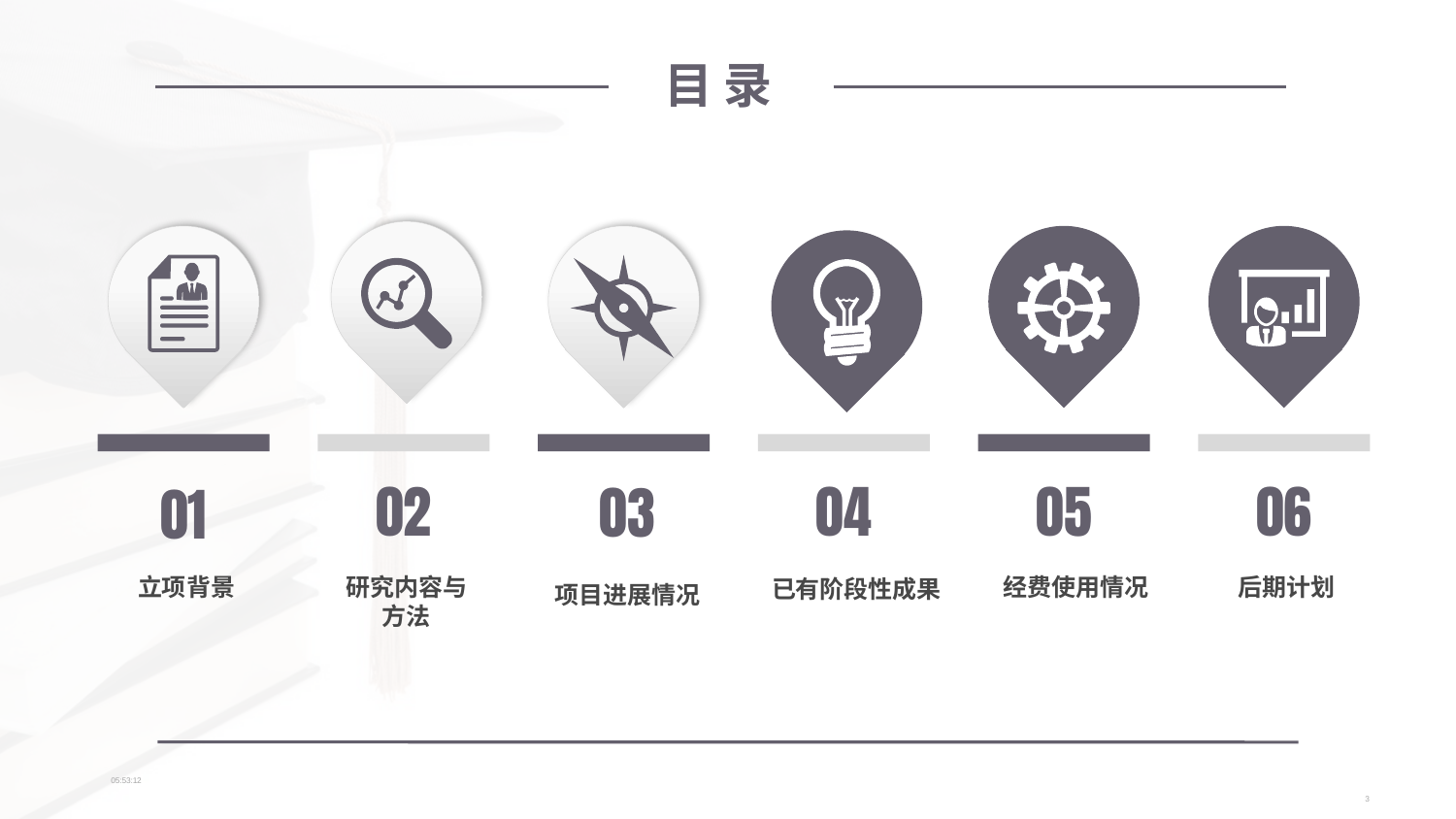

目 录

02
04
05
06
03
01
项目进展情况
经费使用情况
后期计划
立项背景
研究内容与方法
已有阶段性成果

05:53:12